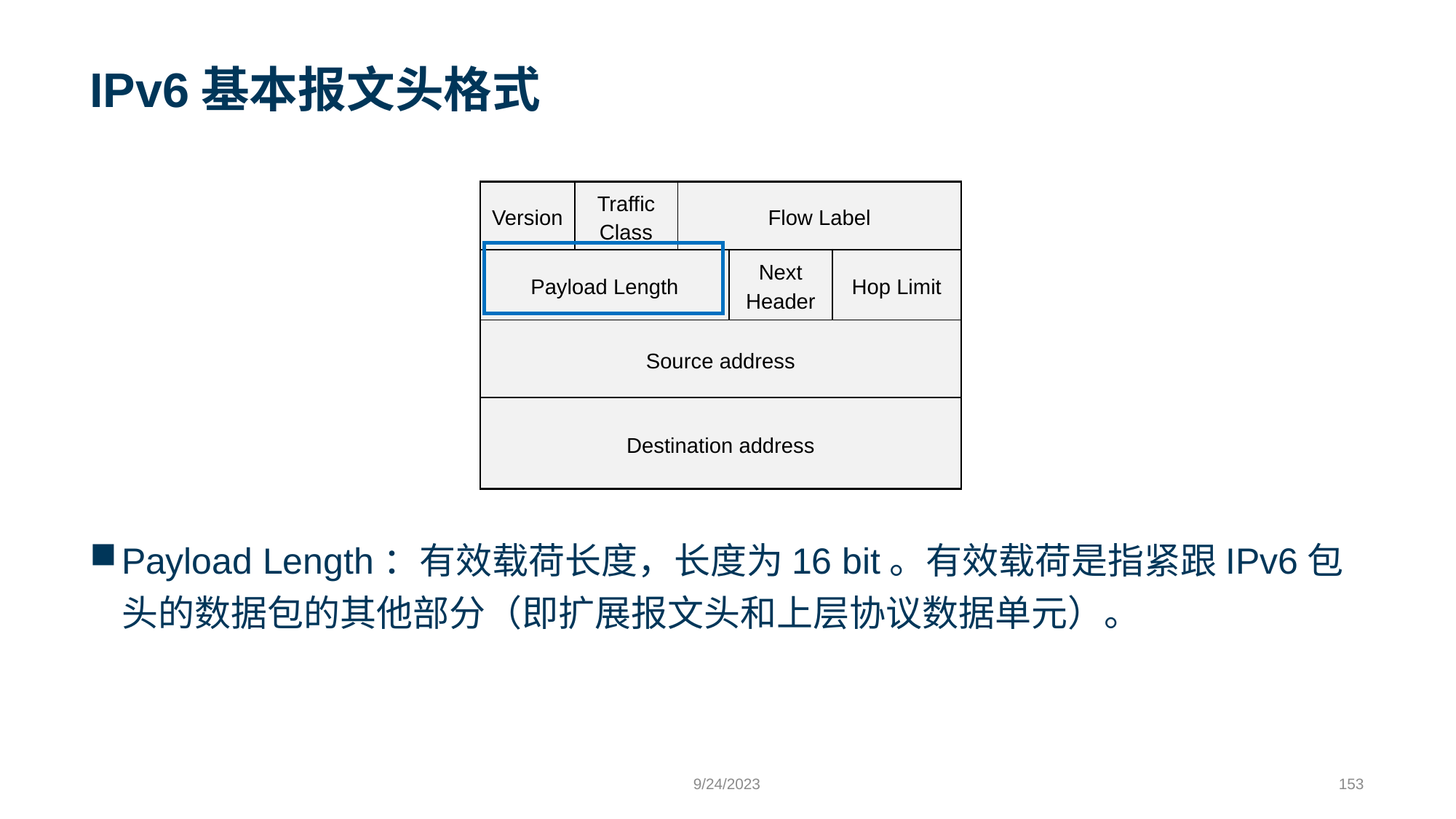

# IPv6基本报文头格式
| Version | Traffic Class | Flow Label |  |  |
| --- | --- | --- | --- | --- |
| Payload Length |  |  | Next Header | Hop Limit |
| Source address |  |  |  |  |
| Destination address |  |  |  |  |

Payload Length：有效载荷长度，长度为16 bit。有效载荷是指紧跟IPv6包头的数据包的其他部分（即扩展报文头和上层协议数据单元）。

9/24/2023
153